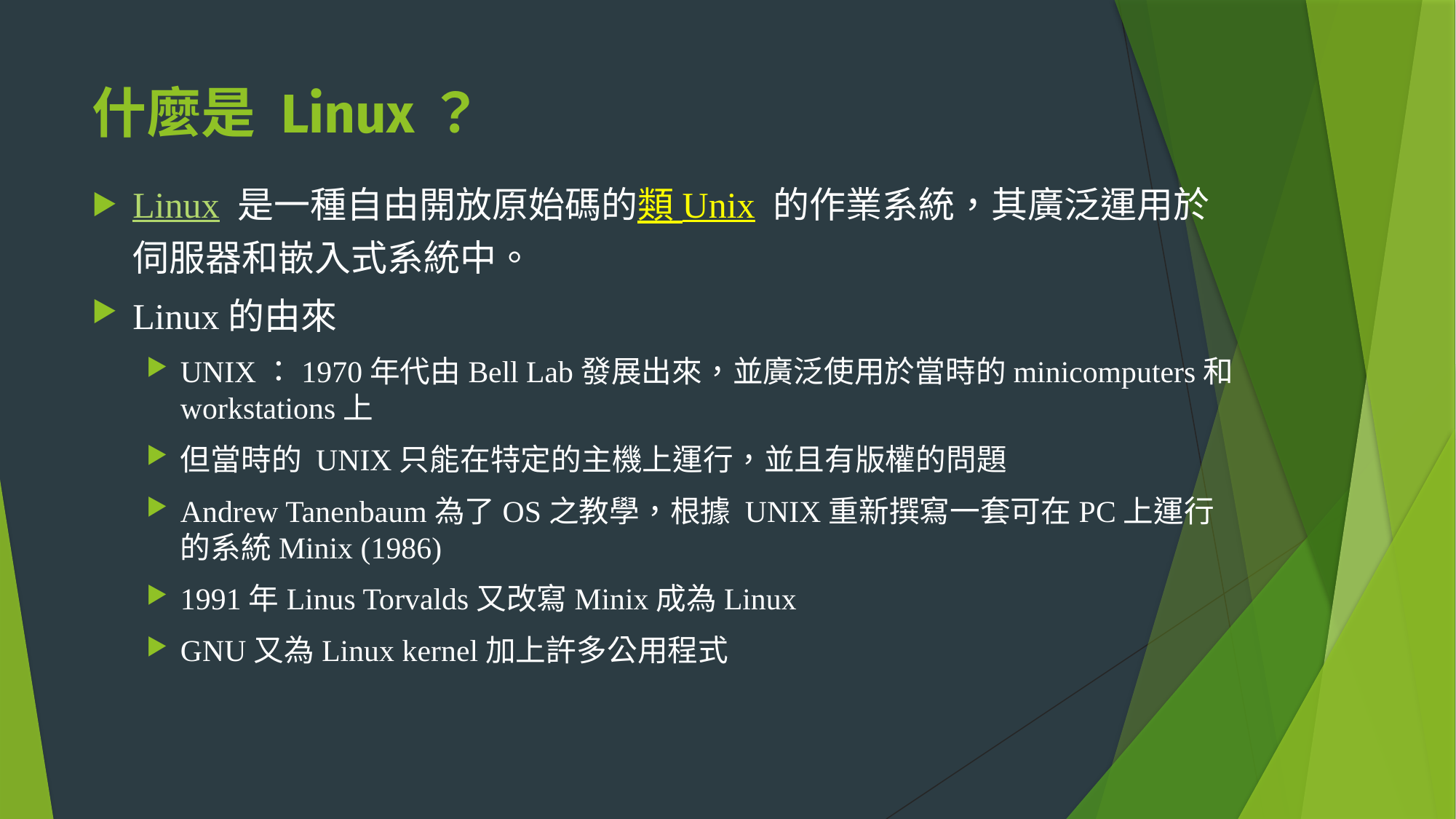

# 什麼是 Linux？
Linux 是一種自由開放原始碼的類 Unix 的作業系統，其廣泛運用於伺服器和嵌入式系統中。
Linux的由來
UNIX：1970年代由Bell Lab發展出來，並廣泛使用於當時的minicomputers和workstations上
但當時的 UNIX只能在特定的主機上運行，並且有版權的問題
Andrew Tanenbaum為了OS之教學，根據 UNIX重新撰寫一套可在PC上運行的系統Minix (1986)
1991年Linus Torvalds又改寫Minix成為Linux
GNU又為Linux kernel加上許多公用程式